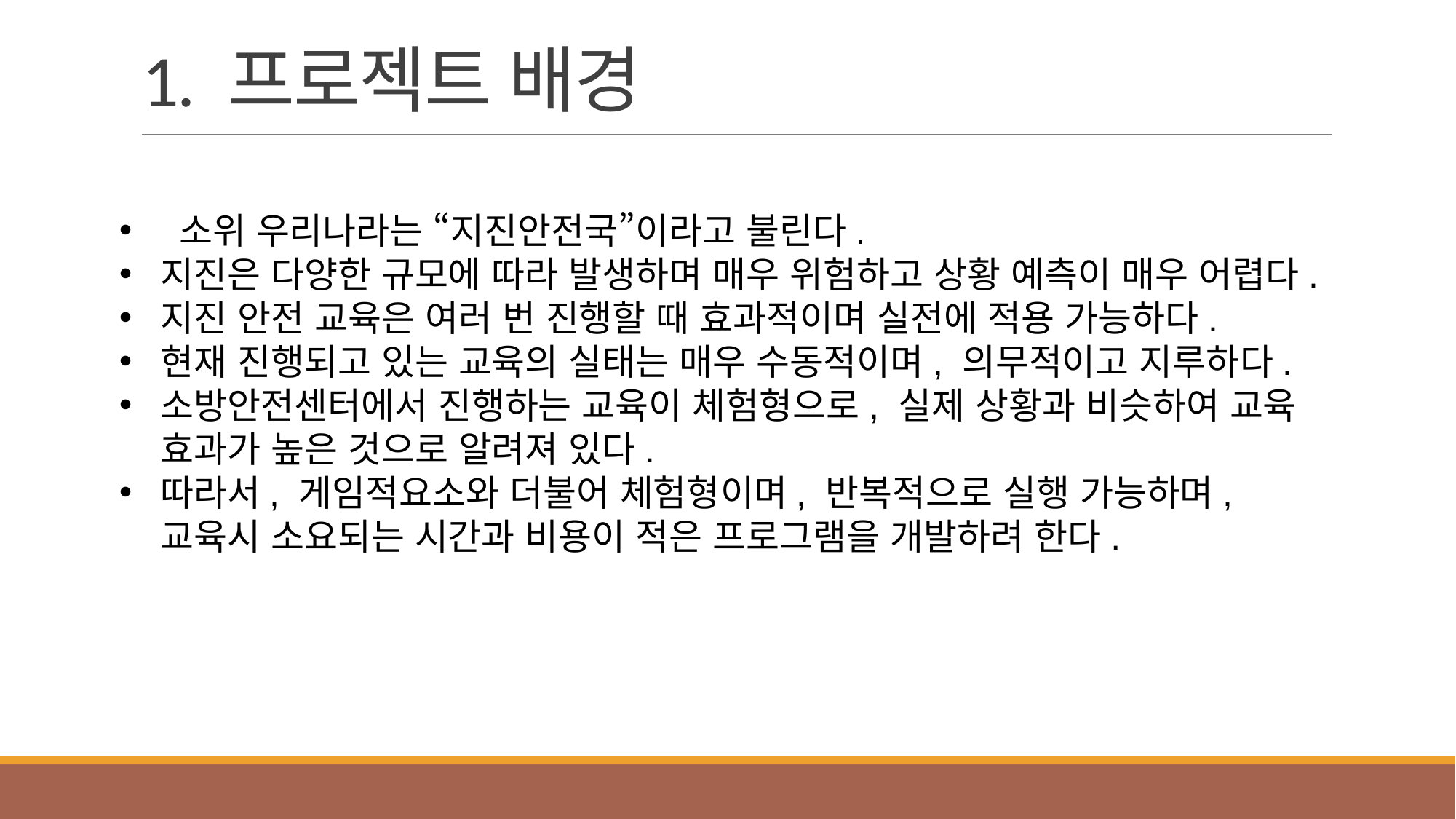

# 1. 프로젝트 배경

 소위 우리나라는 “지진안전국”이라고 불린다.
지진은 다양한 규모에 따라 발생하며 매우 위험하고 상황 예측이 매우 어렵다.
지진 안전 교육은 여러 번 진행할 때 효과적이며 실전에 적용 가능하다.
현재 진행되고 있는 교육의 실태는 매우 수동적이며, 의무적이고 지루하다.
소방안전센터에서 진행하는 교육이 체험형으로, 실제 상황과 비슷하여 교육 효과가 높은 것으로 알려져 있다.
따라서, 게임적요소와 더불어 체험형이며, 반복적으로 실행 가능하며, 교육시 소요되는 시간과 비용이 적은 프로그램을 개발하려 한다.